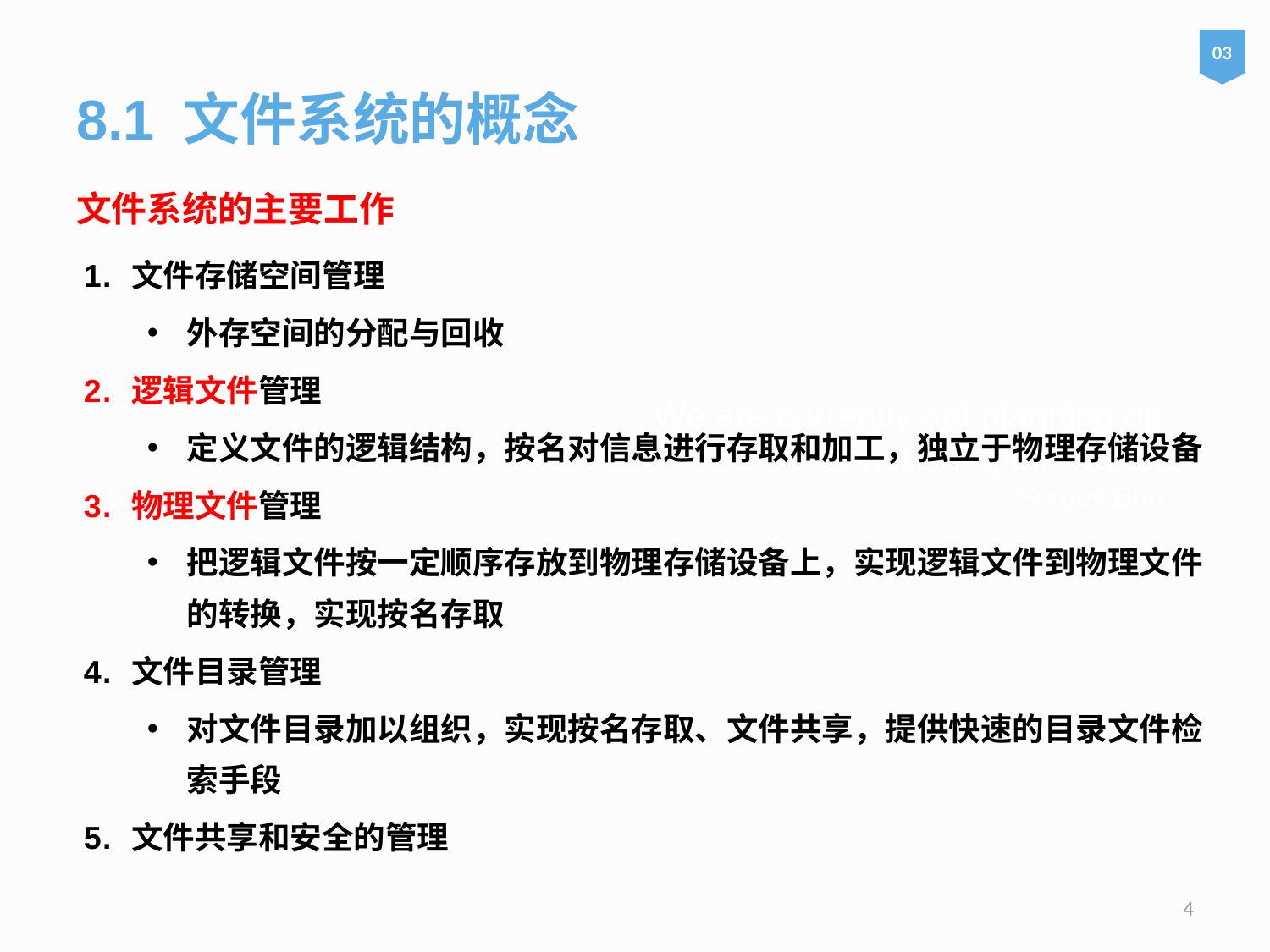

03
8.1 文件系统的概念
文件系统的主要工作
文件存储空间管理
外存空间的分配与回收
逻辑文件管理
定义文件的逻辑结构，按名对信息进行存取和加工，独立于物理存储设备
物理文件管理
把逻辑文件按一定顺序存放到物理存储设备上，实现逻辑文件到物理文件的转换，实现按名存取
文件目录管理
对文件目录加以组织，实现按名存取、文件共享，提供快速的目录文件检索手段
文件共享和安全的管理

# We are currently not planning on conquering the world. – Sergey Brin
4